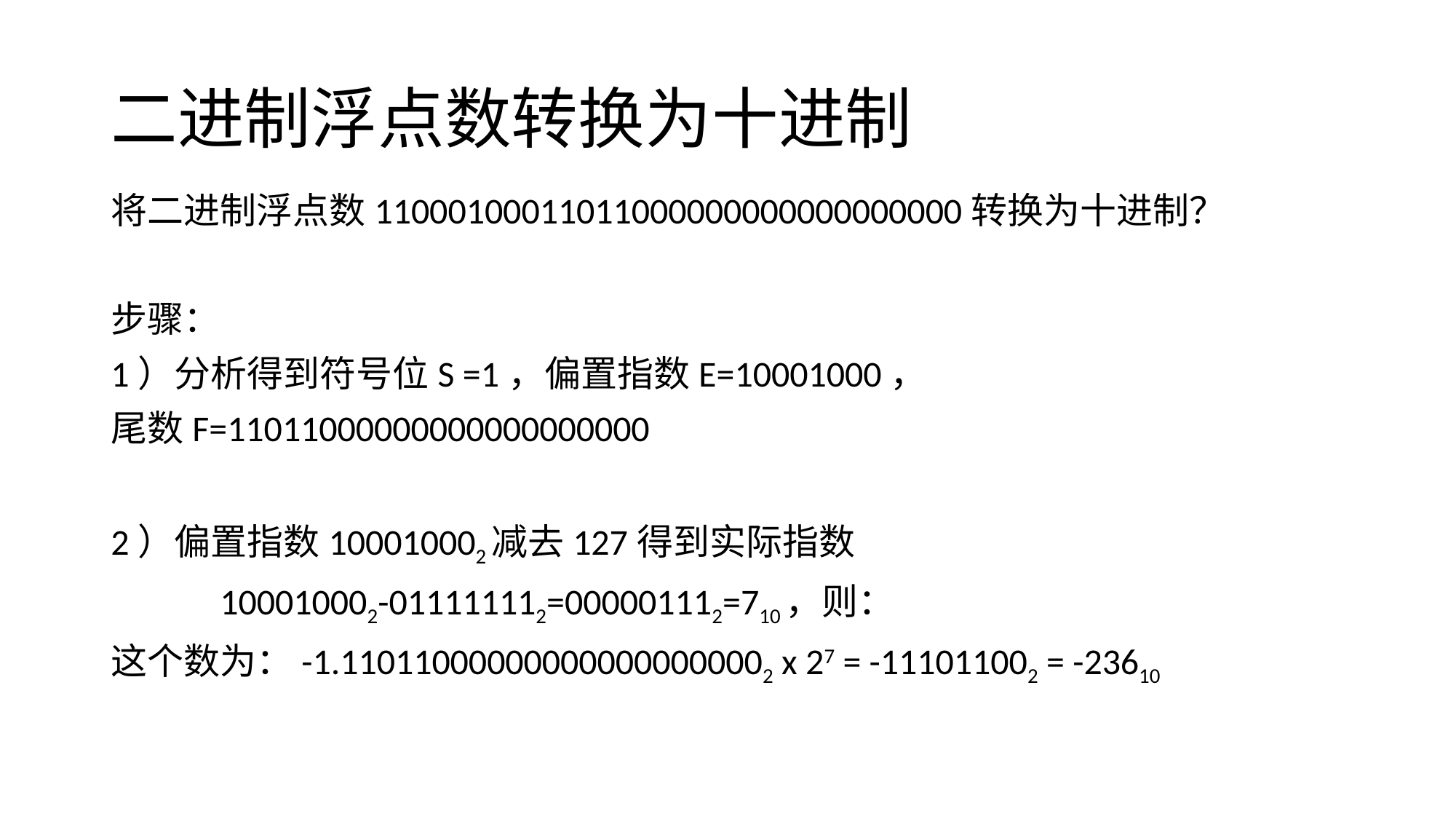

# 二进制浮点数转换为十进制
将二进制浮点数11000100011011000000000000000000转换为十进制？

步骤：
1）分析得到符号位S =1，偏置指数E=10001000，
尾数F=11011000000000000000000

2）偏置指数100010002减去127得到实际指数
	100010002-011111112=000001112=710，则：
这个数为：-1.110110000000000000000002 x 27 = -111011002 = -23610